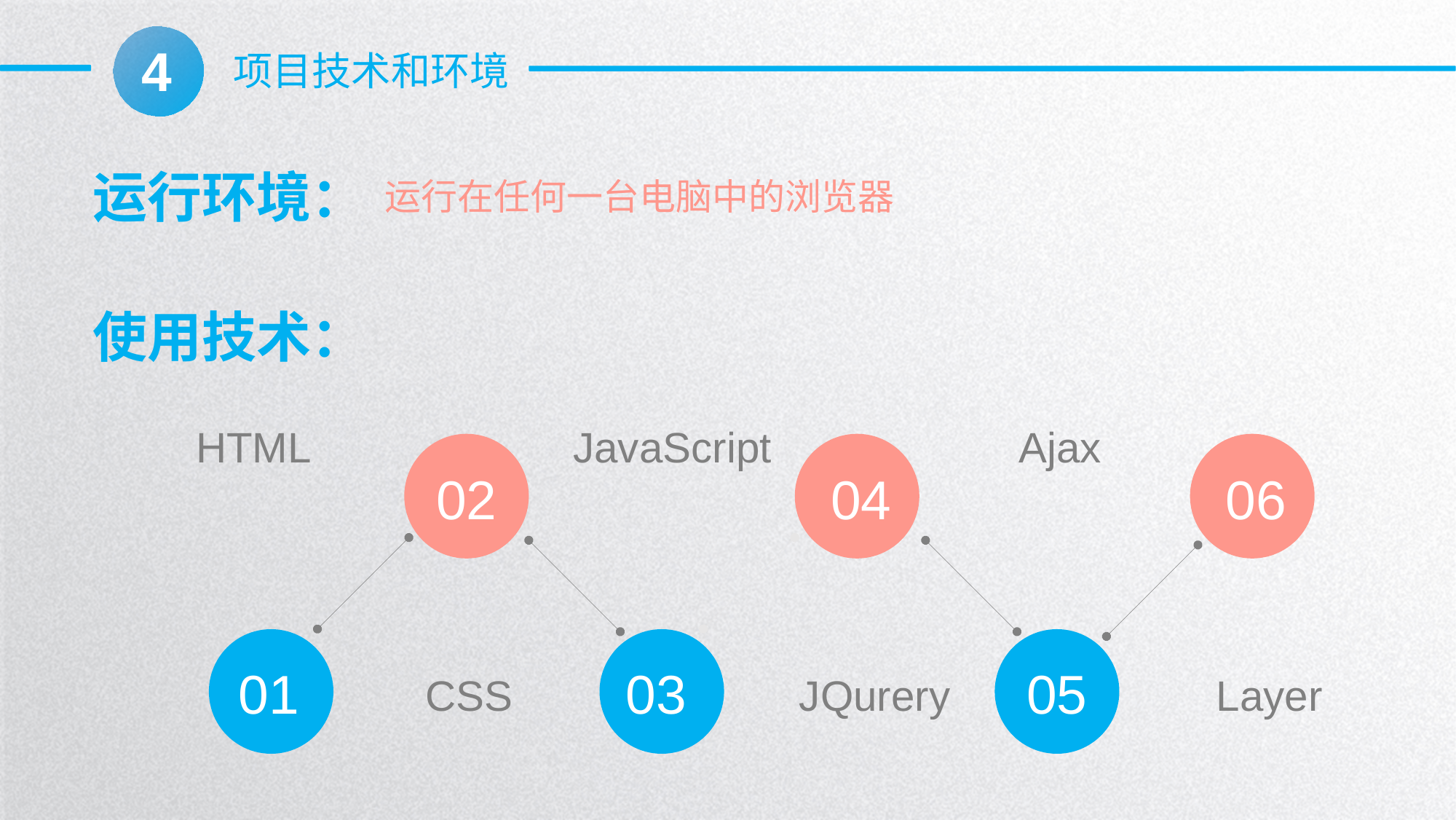

4
项目技术和环境

运行环境：
运行在任何一台电脑中的浏览器
使用技术：
HTML
JavaScript
Ajax

02

04

06

03

05

01
CSS
JQurery
Layer